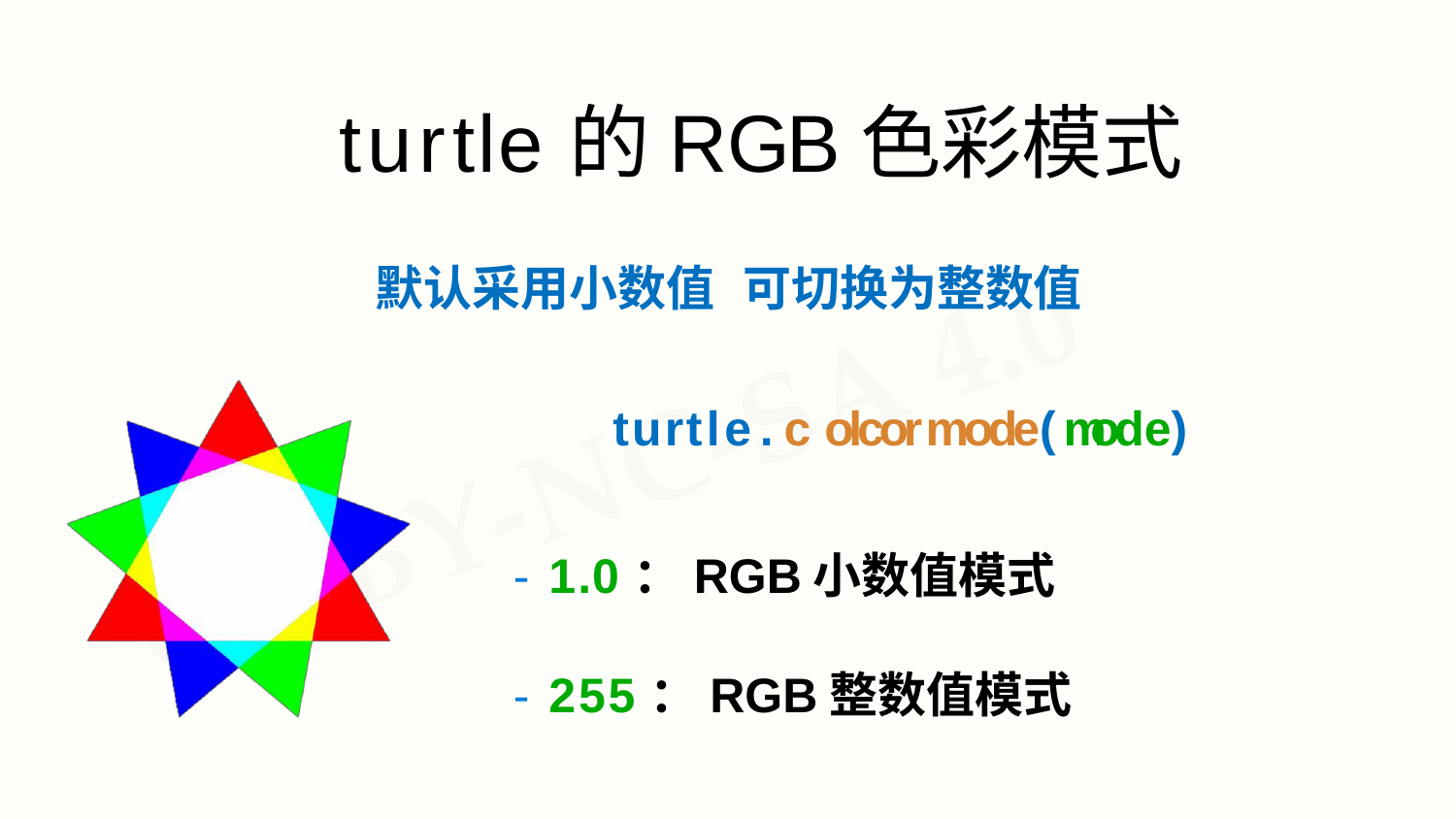

# turtle的RGB色彩模式
默认采用小数值	可切换为整数值

turtle.c olcor mode(m      ode)

- 1.0：RGB小数值模式

- 255：RGB整数值模式